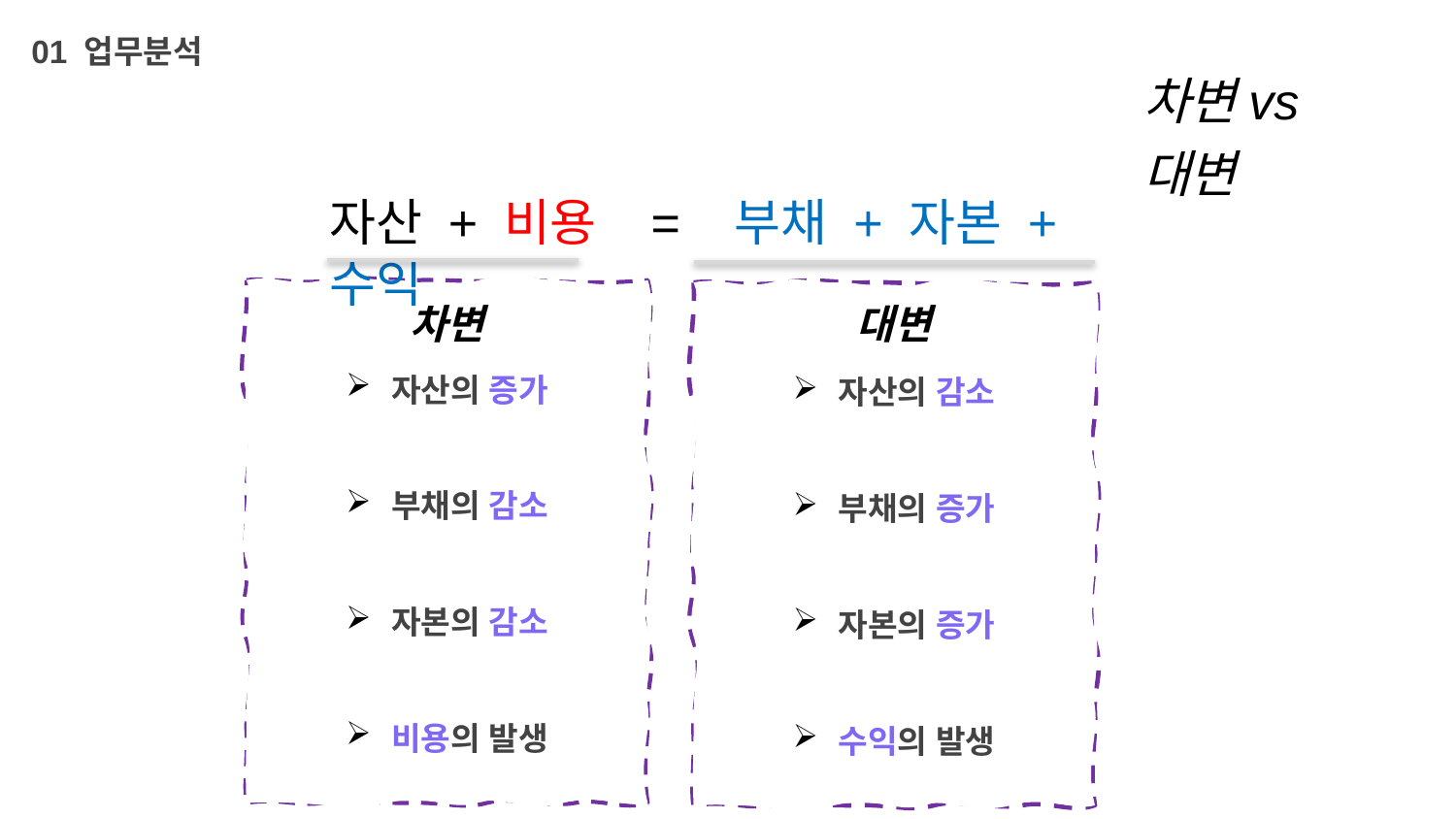

01 업무분석
차변vs대변
자산 + 비용   =   부채 + 자본 + 수익

자산의 증가

부채의 감소

자본의 감소

비용의 발생

자산의 감소

부채의 증가

자본의 증가

수익의 발생
차변
대변